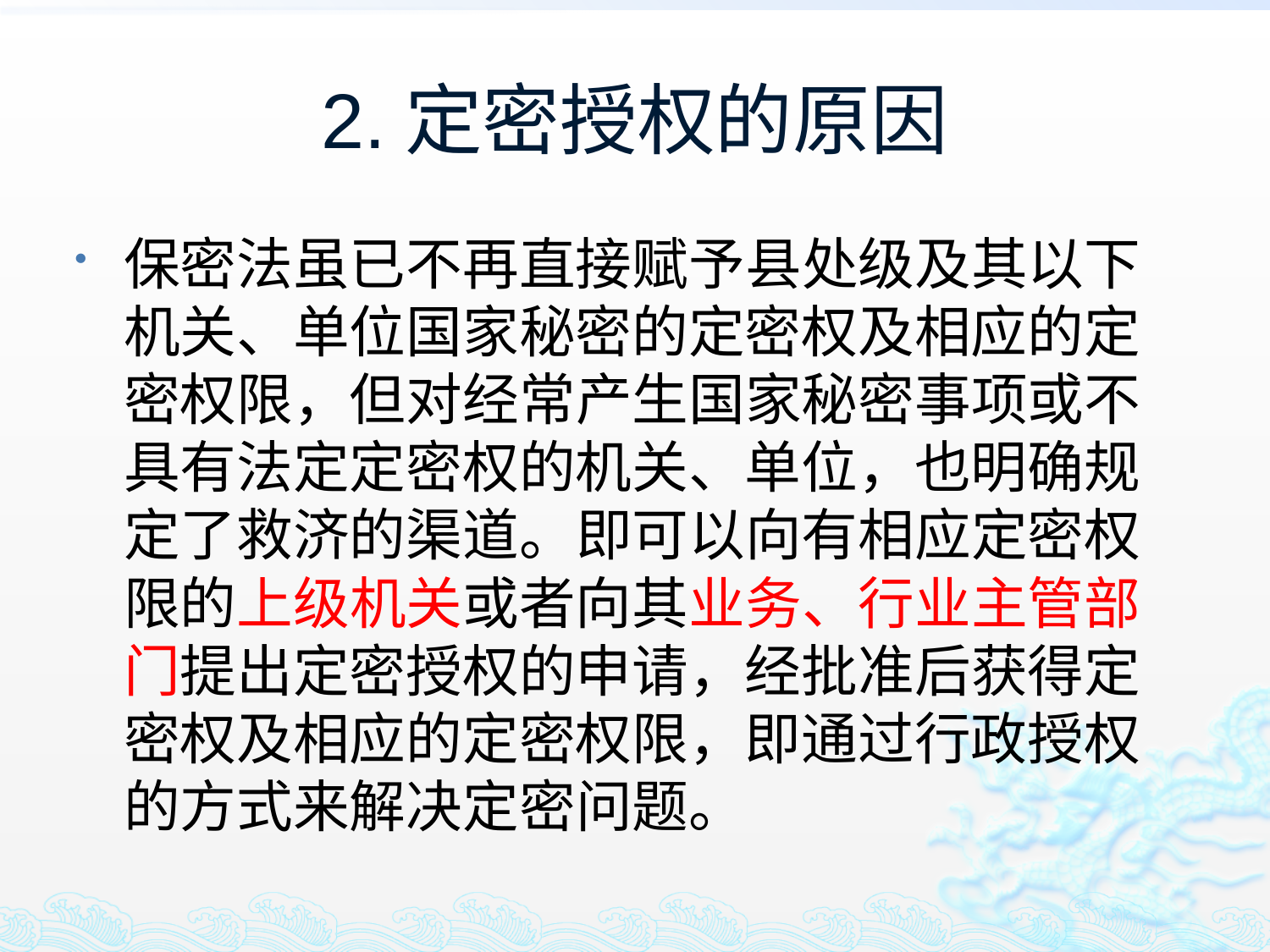

# 2.定密授权的原因
保密法虽已不再直接赋予县处级及其以下机关、单位国家秘密的定密权及相应的定密权限，但对经常产生国家秘密事项或不具有法定定密权的机关、单位，也明确规定了救济的渠道。即可以向有相应定密权限的上级机关或者向其业务、行业主管部门提出定密授权的申请，经批准后获得定密权及相应的定密权限，即通过行政授权的方式来解决定密问题。